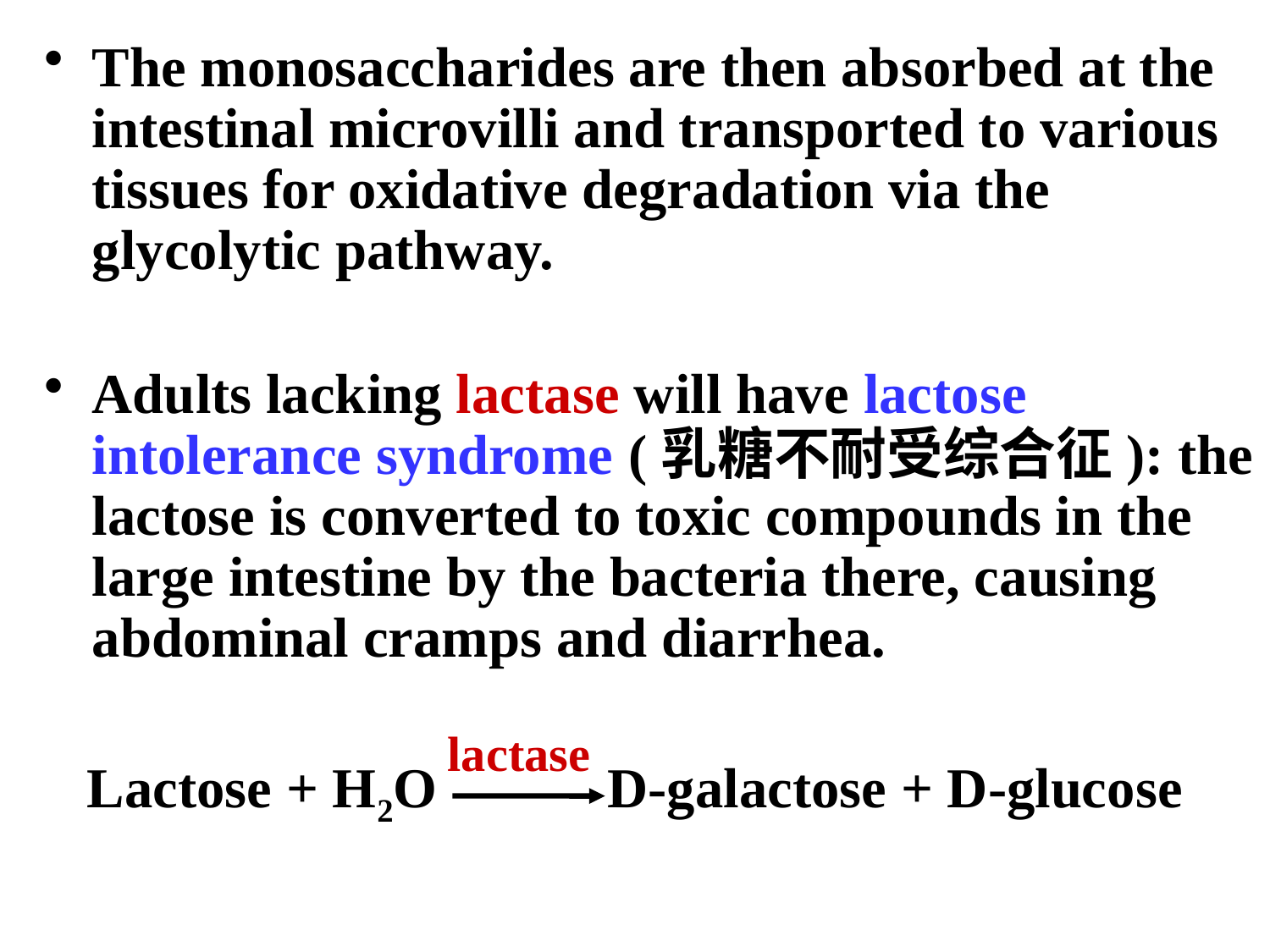

#
The monosaccharides are then absorbed at the intestinal microvilli and transported to various tissues for oxidative degradation via the glycolytic pathway.

Adults lacking lactase will have lactose intolerance syndrome (乳糖不耐受综合征): the lactose is converted to toxic compounds in the large intestine by the bacteria there, causing abdominal cramps and diarrhea.

   Lactose + H2O            D-galactose + D-glucose

lactase